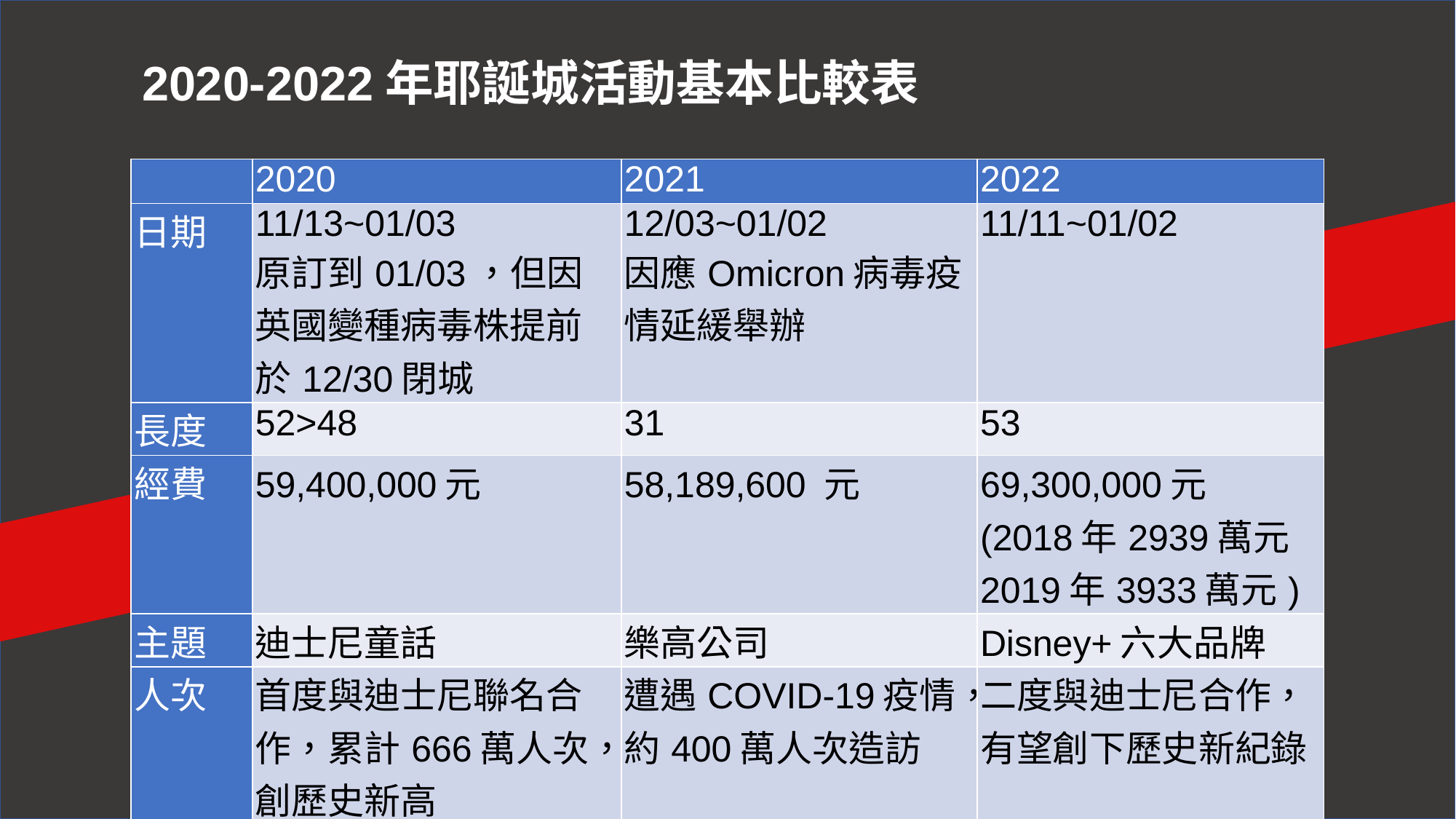

2020-2022年耶誕城活動基本比較表
|  | 2020 | 2021 | 2022 |
| --- | --- | --- | --- |
| 日期 | 11/13~01/03 原訂到01/03，但因英國變種病毒株提前於12/30閉城 | 12/03~01/02 因應Omicron病毒疫情延緩舉辦 | 11/11~01/02 |
| 長度 | 52>48 | 31 | 53 |
| 經費 | 59,400,000元 | 58,189,600 元 | 69,300,000元 (2018年2939萬元 2019年3933萬元) |
| 主題 | 迪士尼童話 | 樂高公司 | Disney+六大品牌 |
| 人次 | 首度與迪士尼聯名合作，累計666萬人次，創歷史新高 | 遭遇COVID-19疫情，約400萬人次造訪 | 二度與迪士尼合作，有望創下歷史新紀錄 |